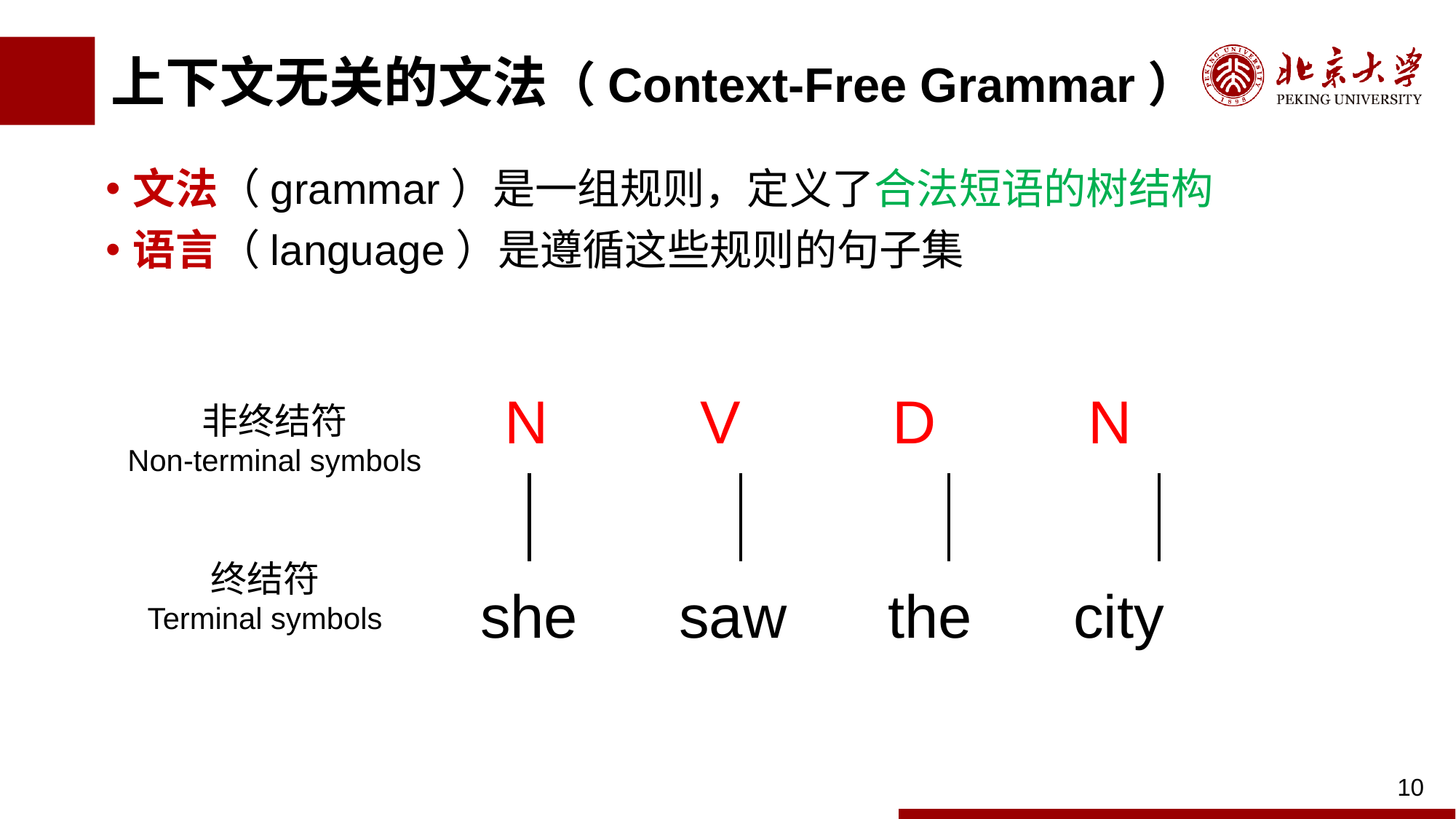

# 上下文无关的文法（Context-Free Grammar）
文法（grammar）是一组规则，定义了合法短语的树结构
语言（language）是遵循这些规则的句子集

  N         V         D         N
非终结符
Non-terminal symbols
终结符
Terminal symbols
she      saw      the      city